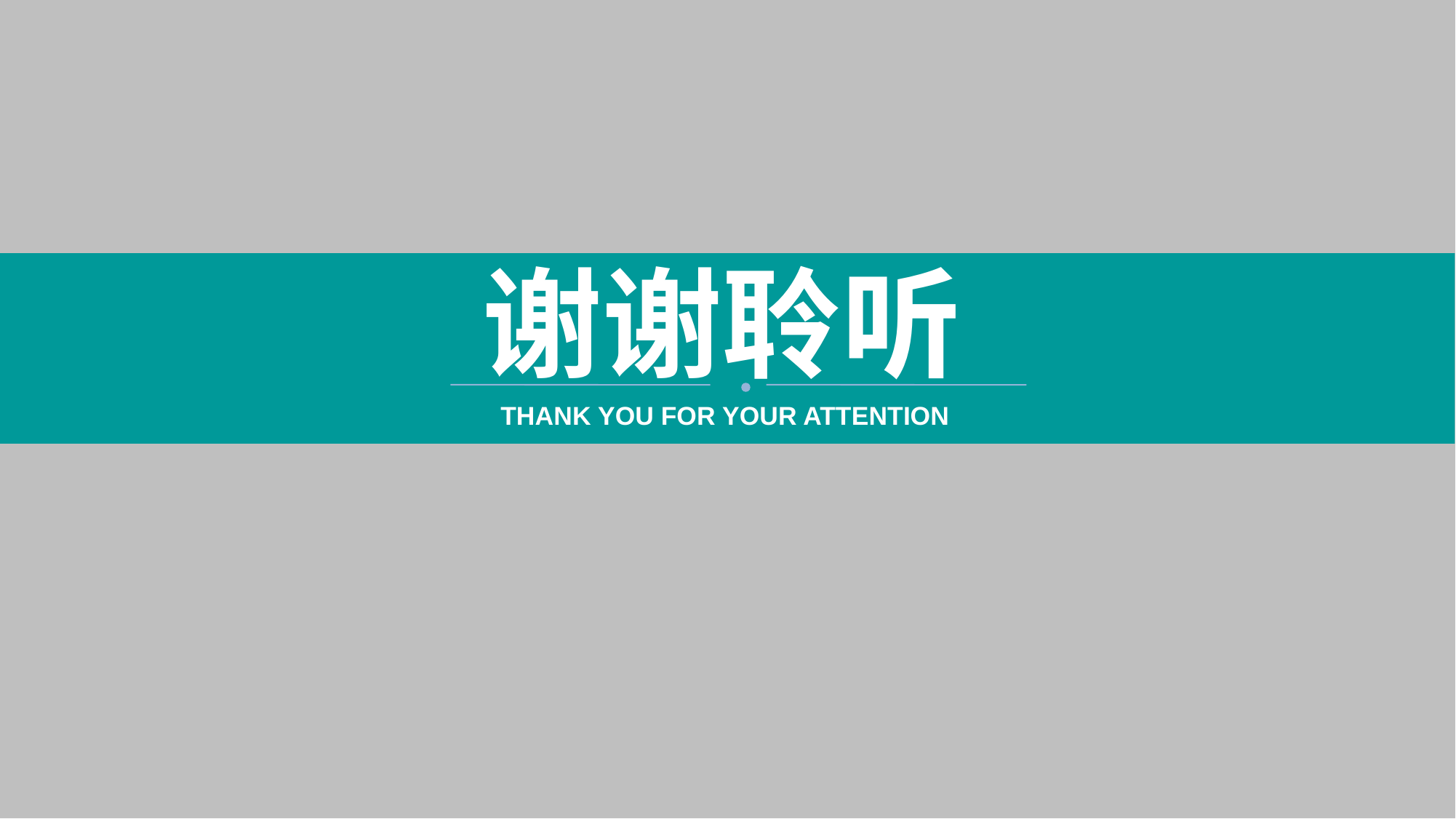

谢谢聆听

THANK YOU FOR YOUR ATTENTION
35